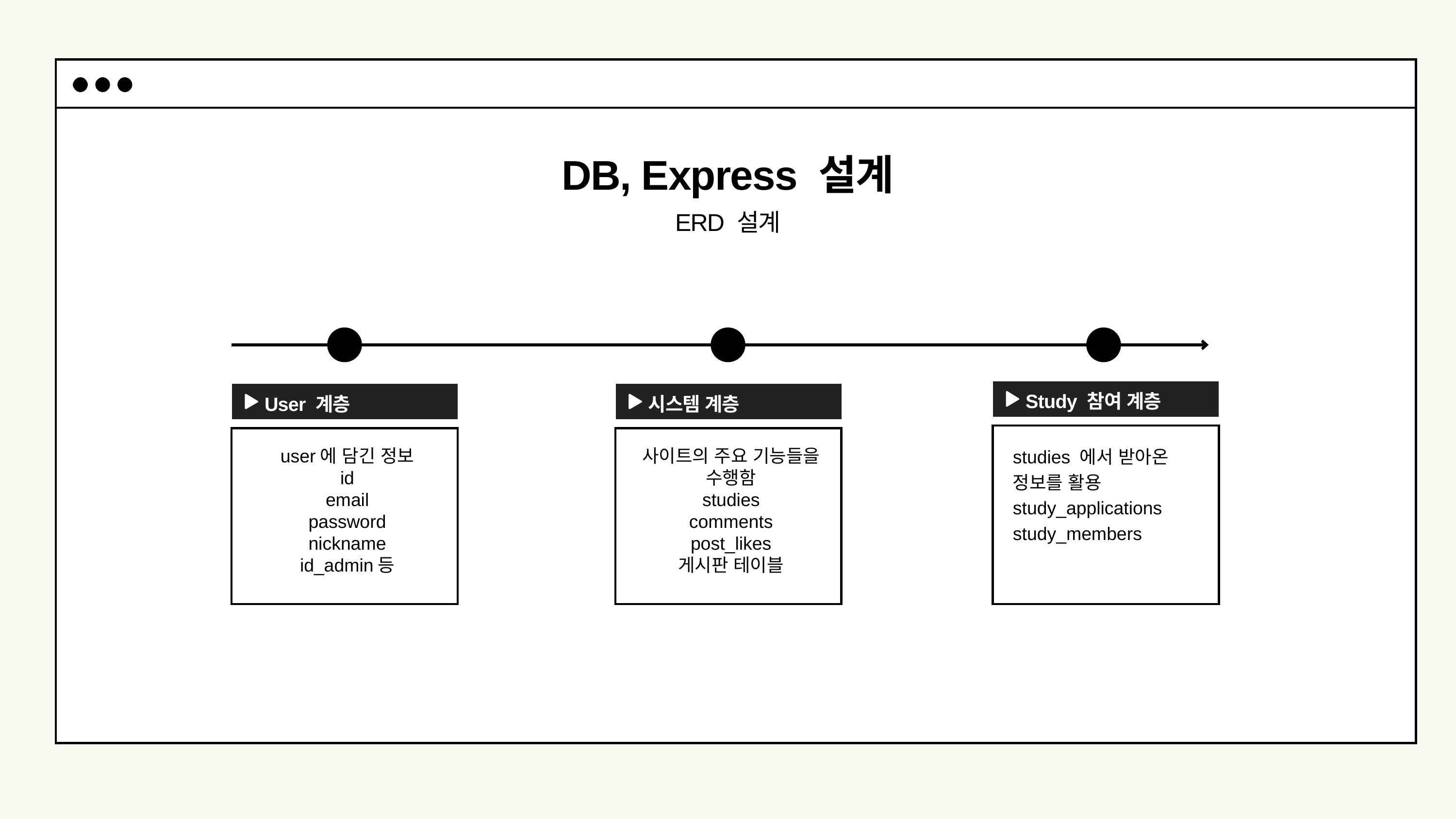

DB, Express 설계
ERD 설계

Study 참여 계층
User 계층
시스템 계층

studies 에서 받아온 정보를 활용
study_applications
study_members
user에 담긴 정보
id
email
password
nickname
id_admin등
사이트의 주요 기능들을 수행함
studies
comments
post_likes
게시판 테이블